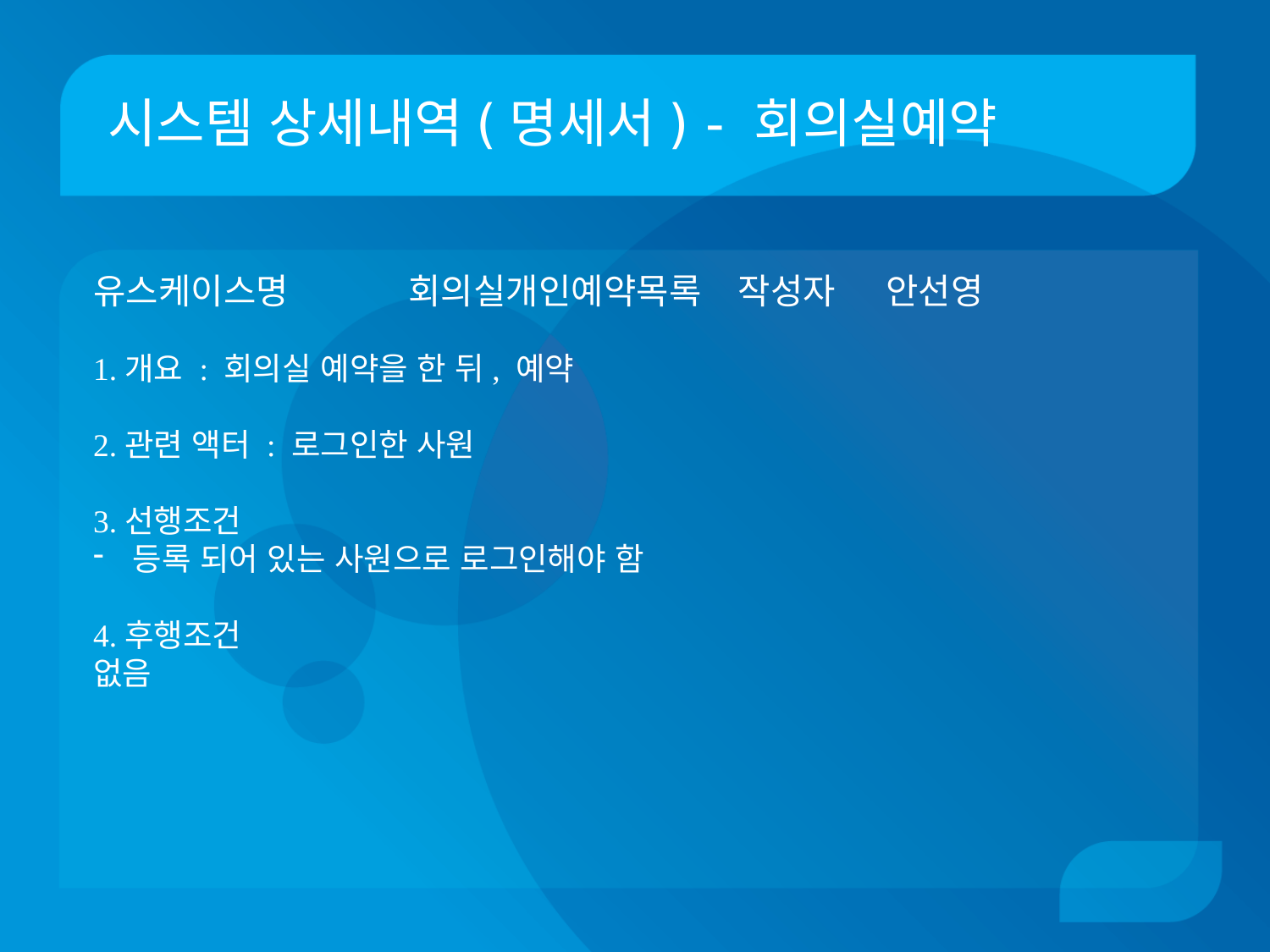

# 시스템 상세내역(명세서) - 회의실예약
유스케이스명            회의실개인예약목록	 작성자     안선영
1.개요 : 회의실 예약을 한 뒤, 예약

2.관련 액터 : 로그인한 사원

3.선행조건
등록 되어 있는 사원으로 로그인해야 함

4.후행조건
없음